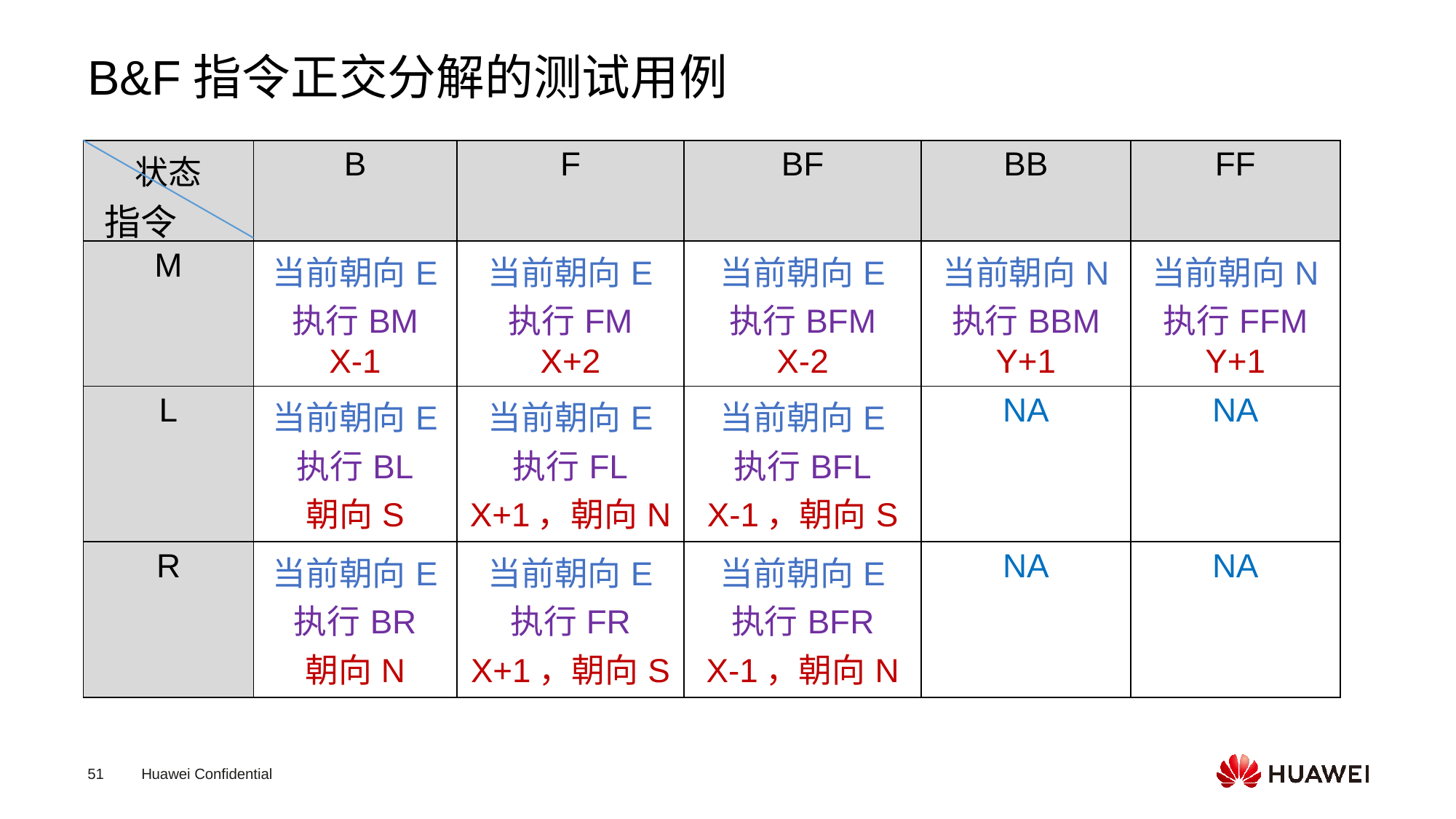

# B&F指令正交分解的测试用例
| 状态 | B | F | BF | BB | FF |
| --- | --- | --- | --- | --- | --- |
| M | 当前朝向E 执行BM X-1 | 当前朝向E 执行FM X+2 | 当前朝向E 执行BFM X-2 | 当前朝向N 执行BBM Y+1 | 当前朝向N 执行FFM Y+1 |
| L | 当前朝向E 执行BL 朝向S | 当前朝向E 执行FL X+1，朝向N | 当前朝向E 执行BFL X-1，朝向S | NA | NA |
| R | 当前朝向E 执行BR 朝向N | 当前朝向E 执行FR X+1，朝向S | 当前朝向E 执行BFR X-1，朝向N | NA | NA |
指令